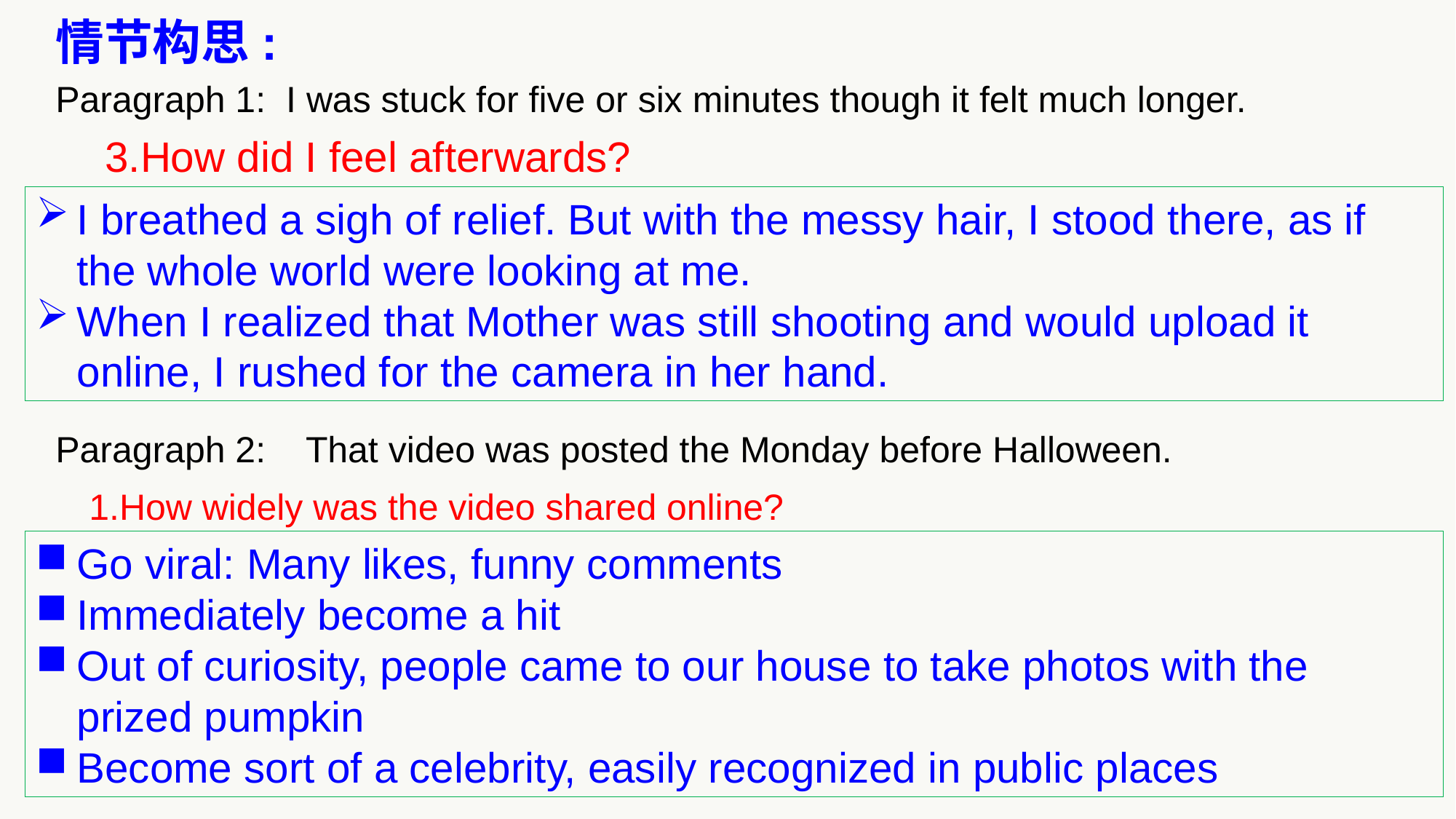

情节构思:
Paragraph 1:  I was stuck for five or six minutes though it felt much longer.

Paragraph 2:    That video was posted the Monday before Halloween.

3.How did I feel afterwards?
I breathed a sigh of relief. But with the messy hair, I stood there, as if the whole world were looking at me.
When I realized that Mother was still shooting and would upload it online, I rushed for the camera in her hand.
1.How widely was the video shared online?

Go viral: Many likes, funny comments
Immediately become a hit
Out of curiosity, people came to our house to take photos with the prized pumpkin
Become sort of a celebrity, easily recognized in public places